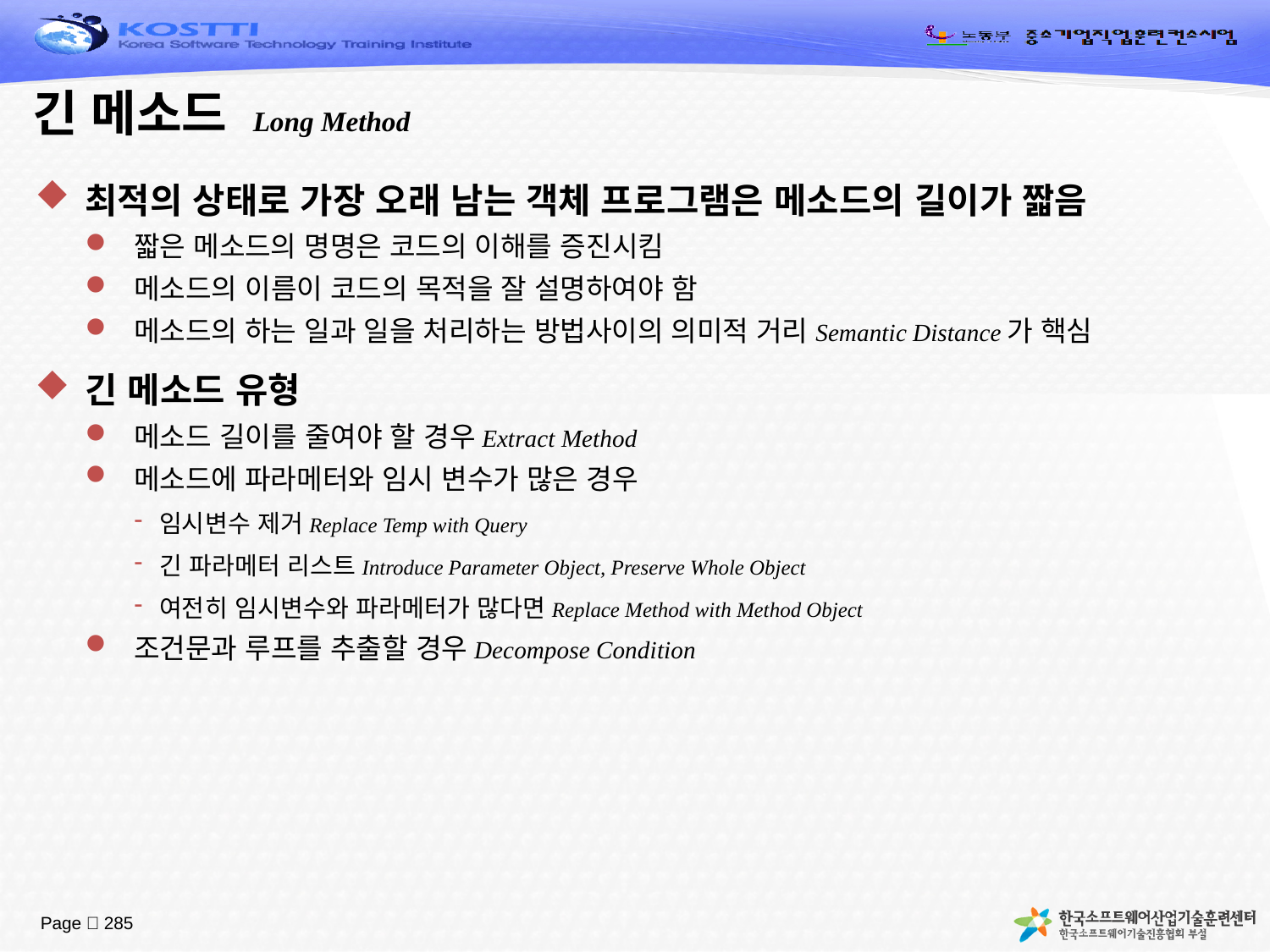

# 긴 메소드 Long Method
최적의 상태로 가장 오래 남는 객체 프로그램은 메소드의 길이가 짧음
짧은 메소드의 명명은 코드의 이해를 증진시킴
메소드의 이름이 코드의 목적을 잘 설명하여야 함
메소드의 하는 일과 일을 처리하는 방법사이의 의미적 거리Semantic Distance가 핵심
긴 메소드 유형
메소드 길이를 줄여야 할 경우Extract Method
메소드에 파라메터와 임시 변수가 많은 경우
임시변수 제거Replace Temp with Query
긴 파라메터 리스트Introduce Parameter Object, Preserve Whole Object
여전히 임시변수와 파라메터가 많다면Replace Method with Method Object
조건문과 루프를 추출할 경우Decompose Condition